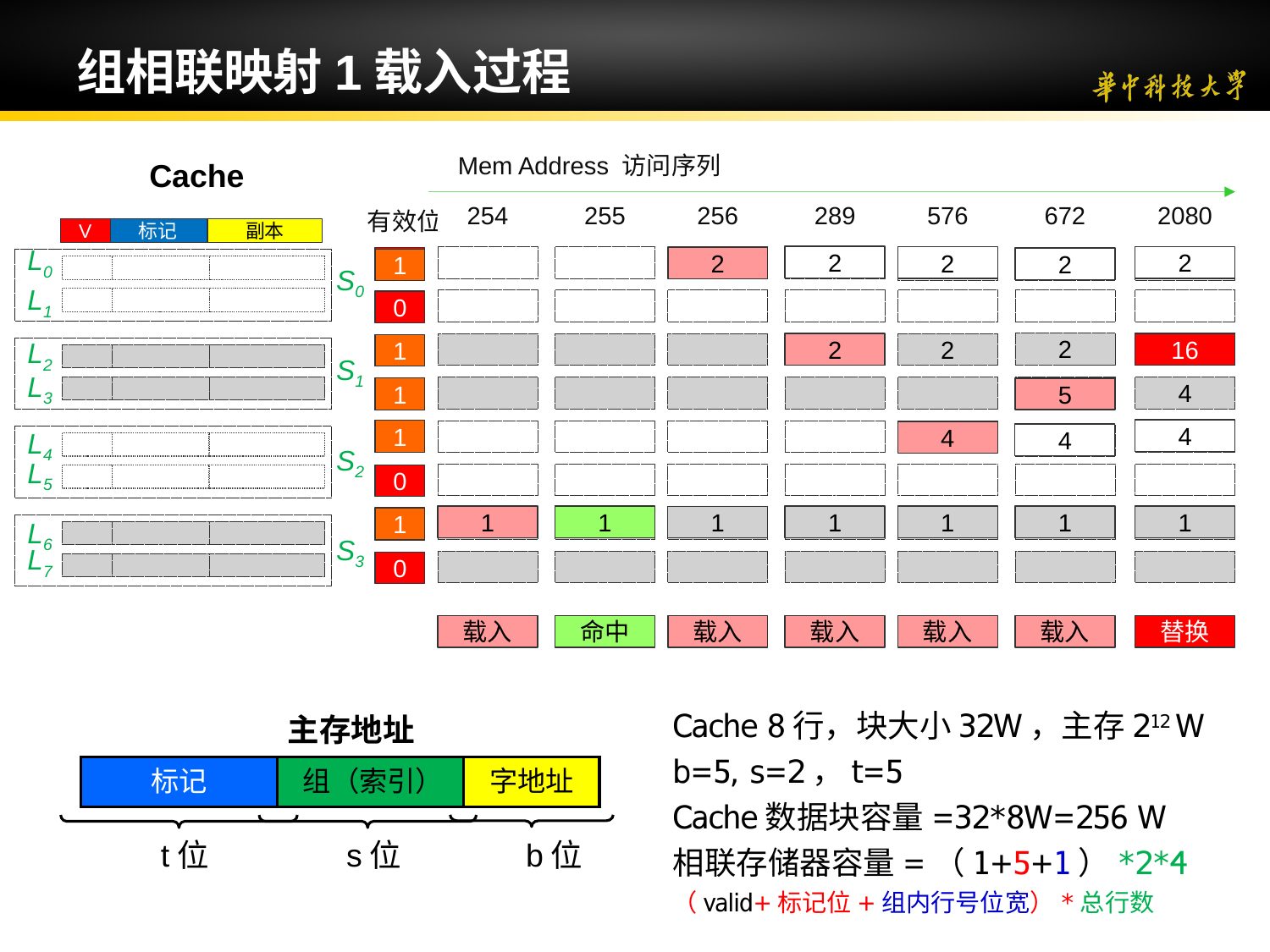

# 组相联映射1载入过程
Cache
V
标记
副本
L0

V
标记

V
标记
本
S0
L1
L2

S1
L3
L4

V
标记
副本
V
标记
副本
S2
L5
L6

S3
L7
Mem Address 访问序列

254
255
256
289
576
672
2080
有效位
2

2
2
2
0
2

1

0
2
2

2

2

16
0
1

4
0
1
5
4
0
1

4
4

0
1
1
1
1
1
1
1

1
0

0
载入
命中
载入
载入
载入
载入
替换
Cache 8行，块大小32W，主存212 W
b=5, s=2，t=5
Cache数据块容量=32*8W=256 W
相联存储器容量=（1+5+1）*2*4
（valid+标记位+组内行号位宽）*总行数

主存地址

标记
组（索引）
字地址
t位
s位
b位